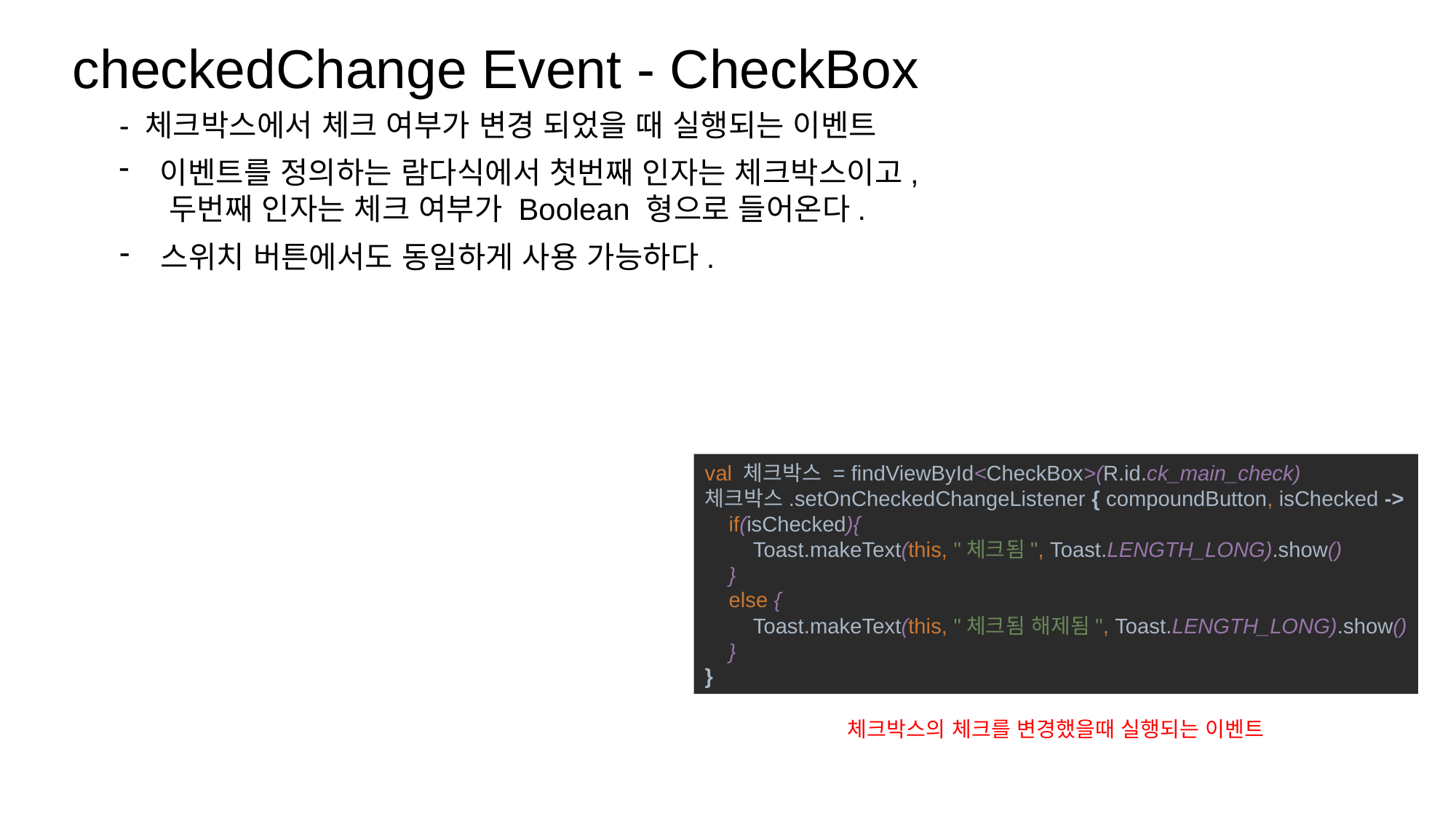

checkedChange Event - CheckBox
나눔스퀘어OTF ExtraBold
- 체크박스에서 체크 여부가 변경 되었을 때 실행되는 이벤트
나눔스퀘어OTF Bold
이벤트를 정의하는 람다식에서 첫번째 인자는 체크박스이고,
     두번째 인자는 체크 여부가 Boolean 형으로 들어온다.
나눔스퀘어OTF
스위치 버튼에서도 동일하게 사용 가능하다.
나눔스퀘어_ac ExtraBold
나눔스퀘어_ac Bold
나눔스퀘어_ac
val 체크박스 = findViewById<CheckBox>(R.id.ck_main_check)
체크박스.setOnCheckedChangeListener { compoundButton, isChecked ->
    if(isChecked){
        Toast.makeText(this, "체크됨", Toast.LENGTH_LONG).show()
    }
    else {
        Toast.makeText(this, "체크됨 해제됨", Toast.LENGTH_LONG).show()
    }
}
나눔스퀘어 ExtraBold
나눔스퀘어 Bold
나눔스퀘어
실행 화면
XML
나눔스퀘어 Light
Kotlin
체크박스의 체크를 변경했을때 실행되는 이벤트